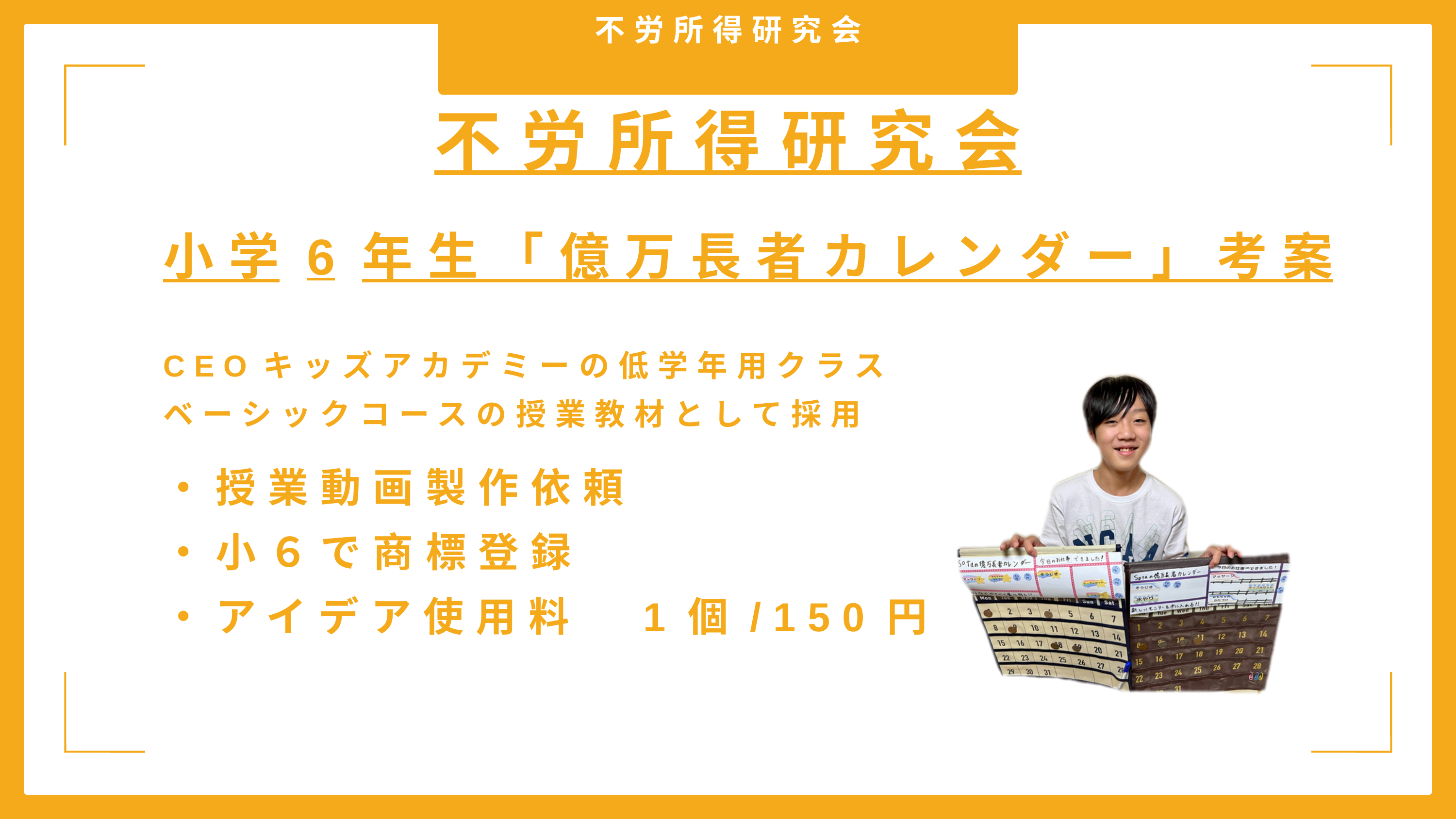

不労所得研究会

不労所得研究会
小学6年生「億万長者カレンダー」考案
CEOキッズアカデミーの低学年用クラス
ベーシックコースの授業教材として採用

・授業動画製作依頼
・小６で商標登録
・アイデア使用料　1個/150円